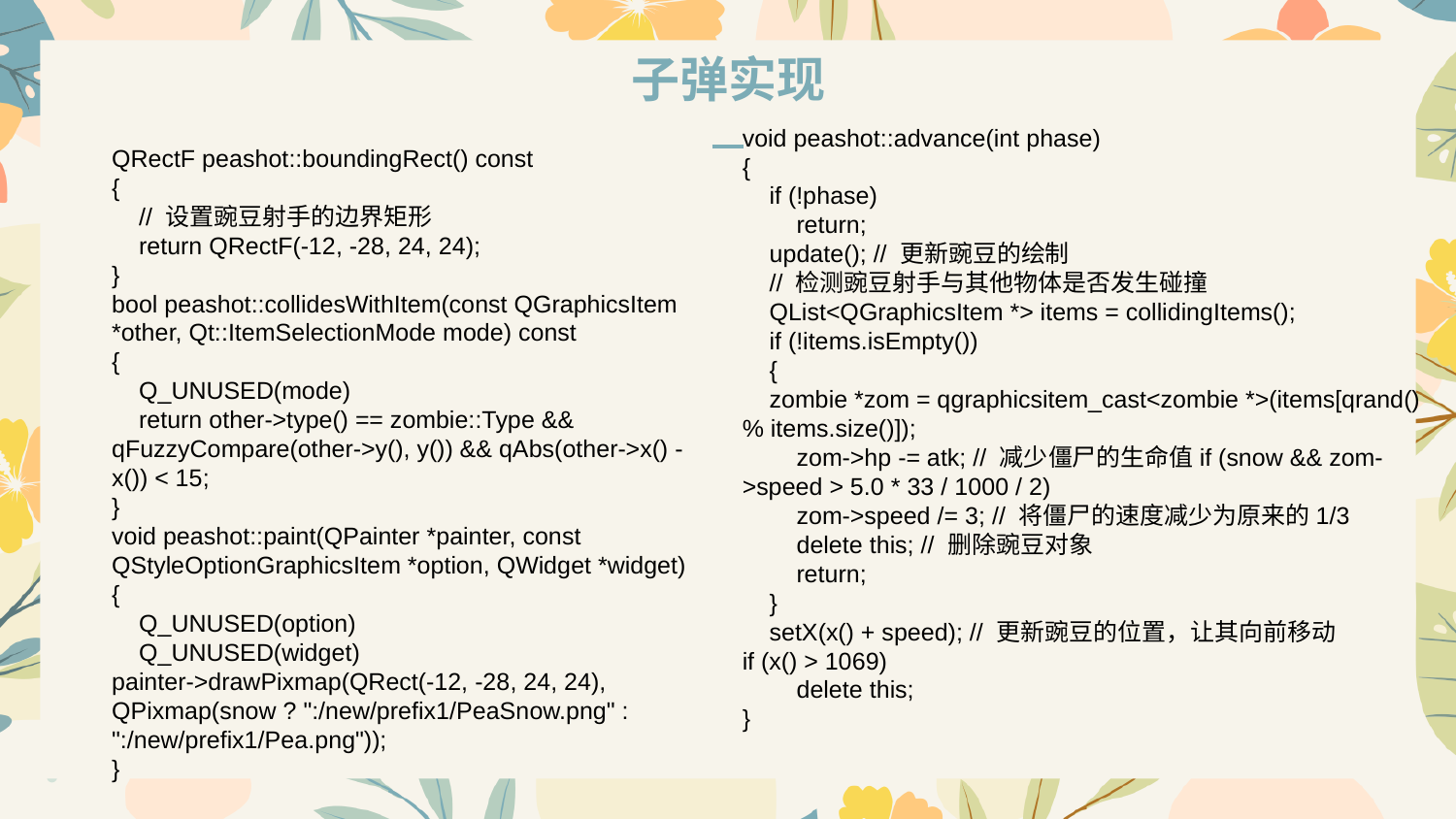

子弹实现
void peashot::advance(int phase)
{
    if (!phase)
        return;
    update(); // 更新豌豆的绘制
    // 检测豌豆射手与其他物体是否发生碰撞
    QList<QGraphicsItem *> items = collidingItems();
    if (!items.isEmpty())
    {
    zombie *zom = qgraphicsitem_cast<zombie *>(items[qrand() % items.size()]);
        zom->hp -= atk; // 减少僵尸的生命值if (snow && zom->speed > 5.0 * 33 / 1000 / 2)
        zom->speed /= 3; // 将僵尸的速度减少为原来的1/3
        delete this; // 删除豌豆对象
        return;
    }
    setX(x() + speed); // 更新豌豆的位置，让其向前移动
if (x() > 1069)
        delete this;
}
QRectF peashot::boundingRect() const
{
    // 设置豌豆射手的边界矩形
    return QRectF(-12, -28, 24, 24);
}
bool peashot::collidesWithItem(const QGraphicsItem *other, Qt::ItemSelectionMode mode) const
{
    Q_UNUSED(mode)
    return other->type() == zombie::Type && qFuzzyCompare(other->y(), y()) && qAbs(other->x() - x()) < 15;
}
void peashot::paint(QPainter *painter, const QStyleOptionGraphicsItem *option, QWidget *widget)
{
    Q_UNUSED(option)
    Q_UNUSED(widget)
painter->drawPixmap(QRect(-12, -28, 24, 24), QPixmap(snow ? ":/new/prefix1/PeaSnow.png" : ":/new/prefix1/Pea.png"));
}